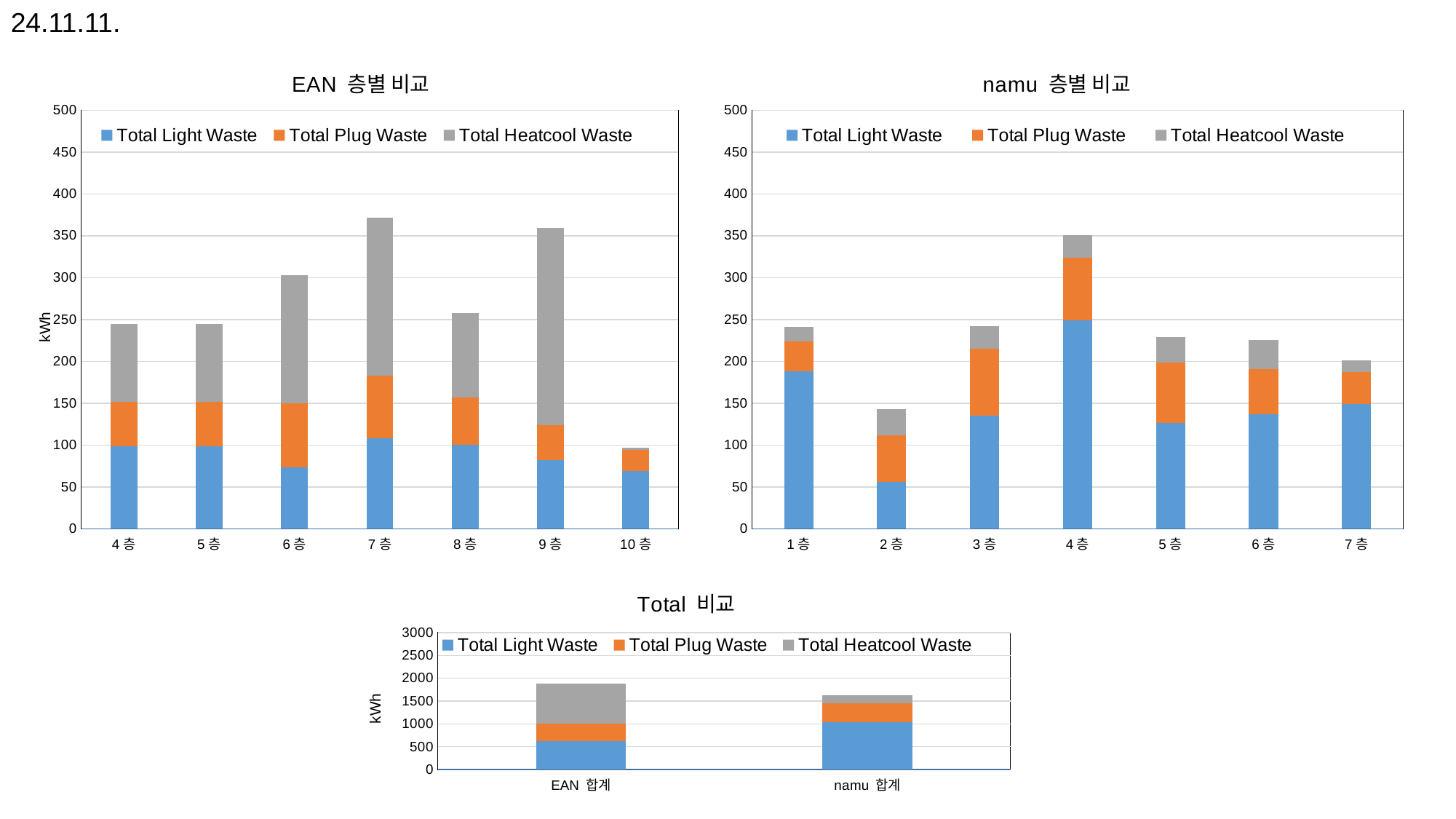

24.11.11.

### Chart: EAN 층별 비교

| Category | Total Light Waste | Total Plug Waste | Total Heatcool Waste |
|---|---|---|---|
| 4층 | 98.71196831588888 | 52.847644228374094 | 93.29645453555554 |
| 5층 | 98.71196831588888 | 52.847644228374094 | 93.29645453555554 |
| 6층 | 73.1267700195 | 77.08987183570079 | 152.6552734375 |
| 7층 | 108.54374864388889 | 74.36462349797976 | 188.32888454911077 |
| 8층 | 100.39561631922213 | 56.47353018640984 | 100.72540961377779 |
| 9층 | 82.03076183622221 | 41.575885716519004 | 235.69704861111111 |
| 10층 | 68.61089412777773 | 26.00395799381131 | 2.20014106311111 |

### Chart: namu 층별 비교

| Category | Total Light Waste | Total Plug Waste | Total Heatcool Waste |
|---|---|---|---|
| 1층 | 188.47473144531364 | 35.35101586975658 | 17.5497207641602 |
| 2층 | 56.40018844604488 | 55.544626846885954 | 30.737564086914 |
| 3층 | 135.1750640869123 | 79.71775238060418 | 27.525222778320312 |
| 4층 | 249.17507934570312 | 74.19665423903403 | 27.01251220703125 |
| 5층 | 126.01241302490443 | 72.2112713733832 | 30.725189208984375 |
| 6층 | 136.82521677017215 | 53.864608069571915 | 34.57505798339844 |
| 7층 | 149.21205711364843 | 37.76367919702226 | 14.049758911132812 |

### Chart: Total 비교

| Category | Total Light Waste | Total Plug Waste | Total Heatcool Waste |
|---|---|---|---|
| EAN 합계 | 630.1317275783888 | 381.20315768716887 | 866.1996663457218 |
| namu 합계 | 1041.2747502326988 | 408.64960797625815 | 182.17502593994138 |